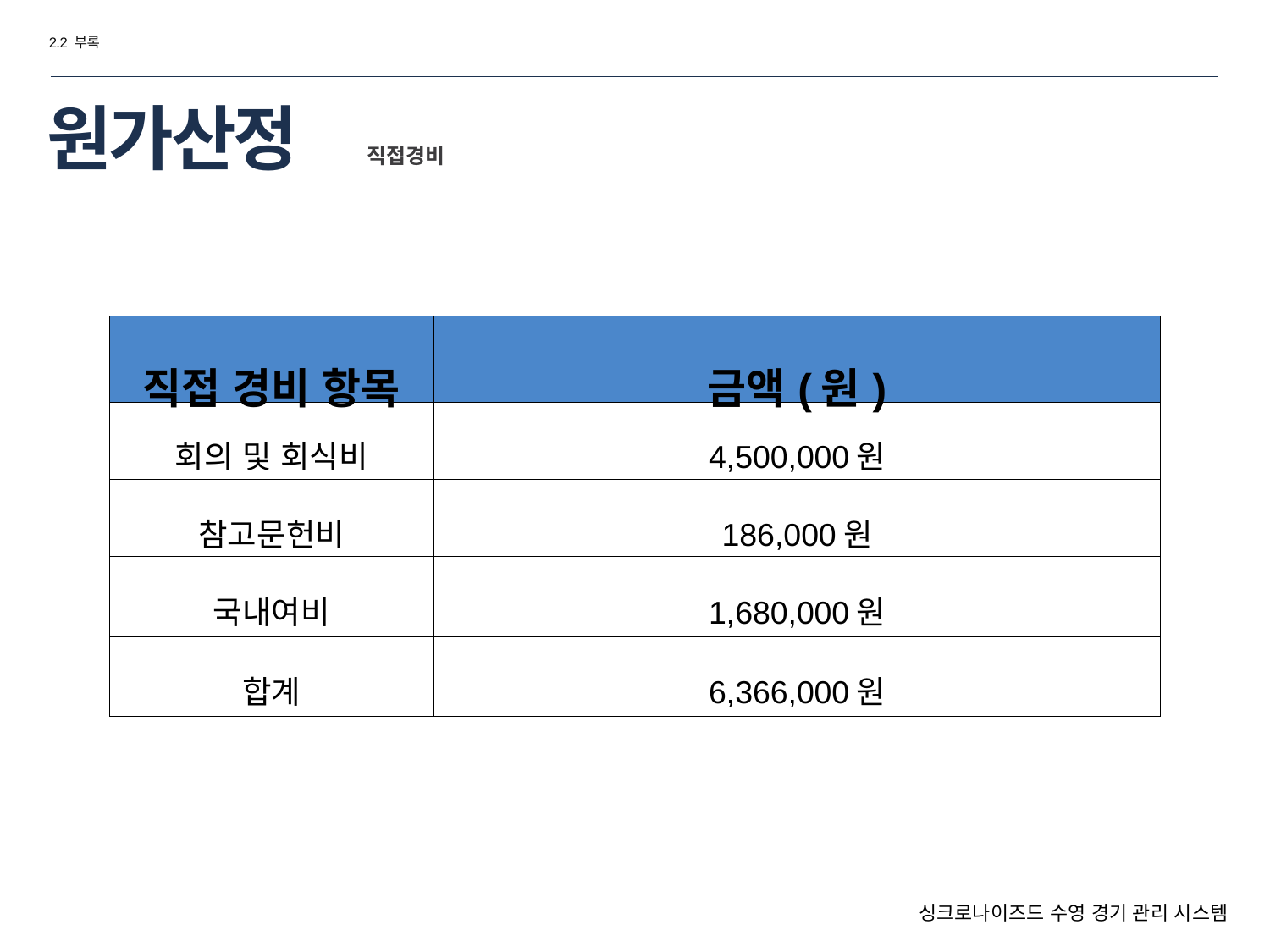

2.2 부록
# 원가산정
직접경비
| 직접 경비 항목 | 금액(원) |
| --- | --- |
| 회의 및 회식비 | 4,500,000원 |
| 참고문헌비 | 186,000원 |
| 국내여비 | 1,680,000원 |
| 합계 | 6,366,000원 |
싱크로나이즈드 수영 경기 관리 시스템